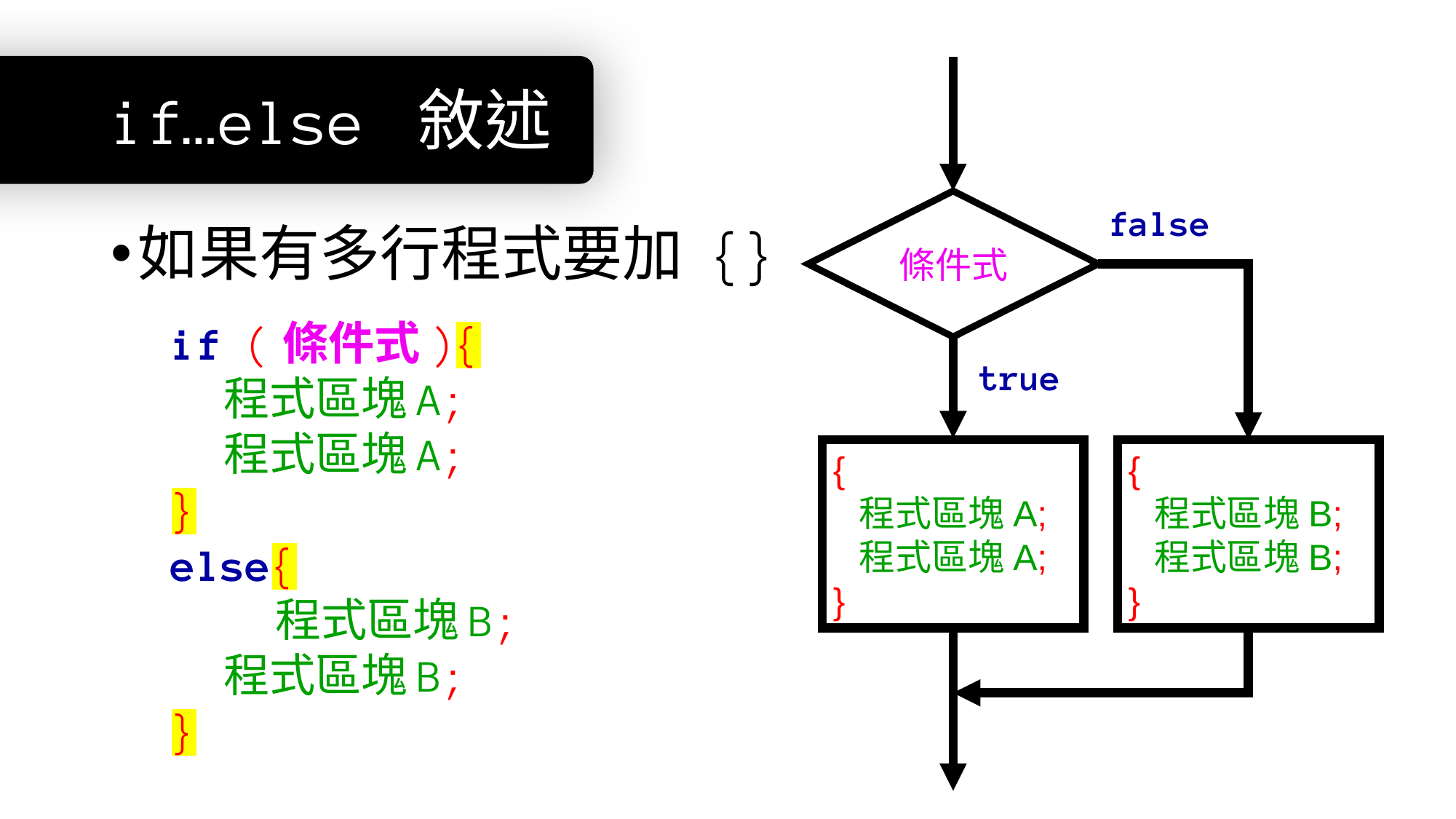

# if…else 敘述

條件式
false
如果有多行程式要加 {}
if (條件式){
    程式區塊A;
    程式區塊A;
}
else{
	程式區塊B;
    程式區塊B;
}
true
{
程式區塊B;
程式區塊B;
}
{
程式區塊A;
程式區塊A;
}